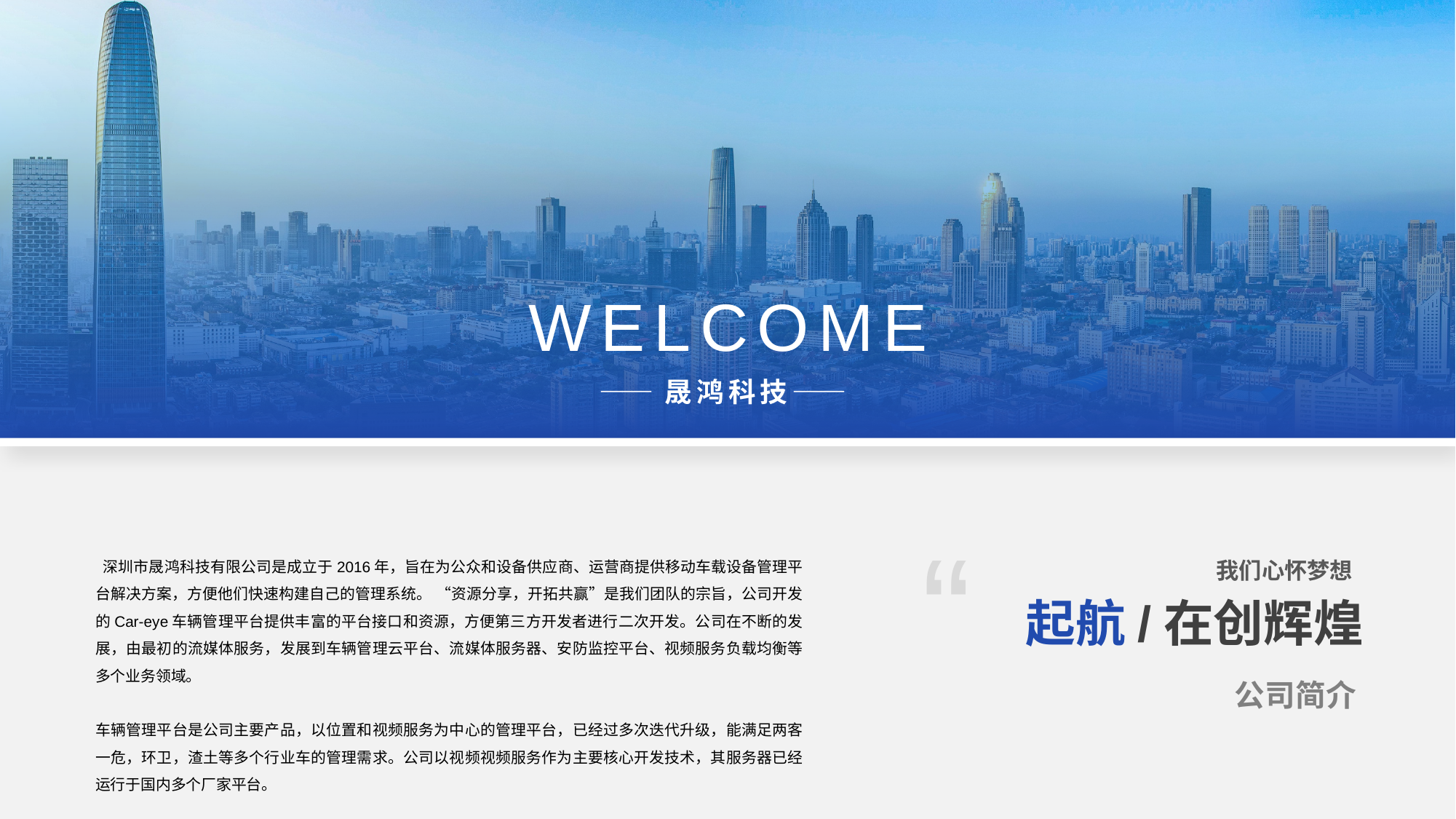

WELCOME
——晟鸿科技——

“
 深圳市晟鸿科技有限公司是成立于2016年，旨在为公众和设备供应商、运营商提供移动车载设备管理平台解决方案，方便他们快速构建自己的管理系统。 “资源分享，开拓共赢”是我们团队的宗旨，公司开发的Car-eye车辆管理平台提供丰富的平台接口和资源，方便第三方开发者进行二次开发。公司在不断的发展，由最初的流媒体服务，发展到车辆管理云平台、流媒体服务器、安防监控平台、视频服务负载均衡等多个业务领域。

车辆管理平台是公司主要产品，以位置和视频服务为中心的管理平台，已经过多次迭代升级，能满足两客一危，环卫，渣土等多个行业车的管理需求。公司以视频视频服务作为主要核心开发技术，其服务器已经运行于国内多个厂家平台。
我们心怀梦想
起航/在创辉煌
公司简介